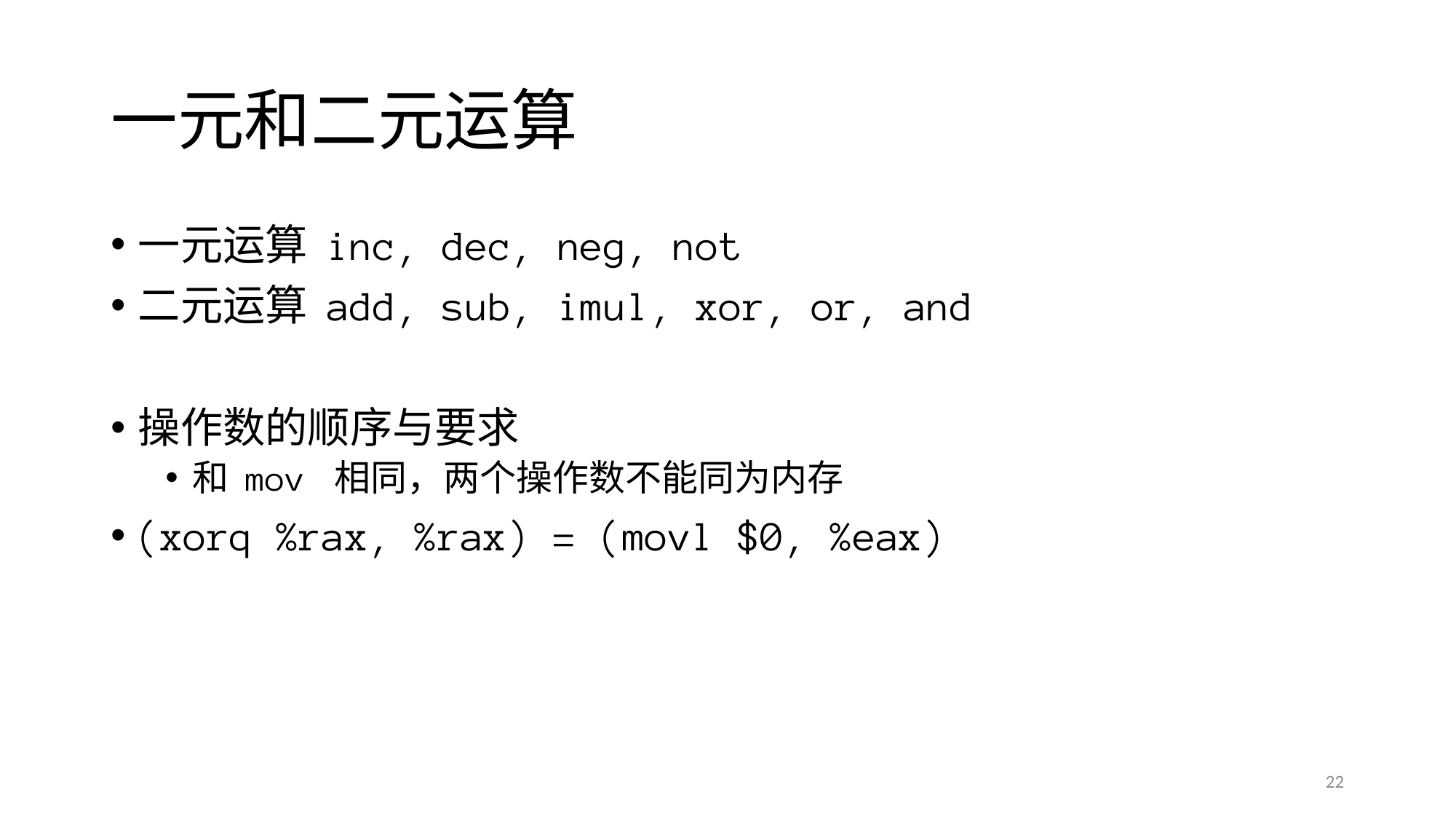

# 一元和二元运算
一元运算 inc, dec, neg, not
二元运算 add, sub, imul, xor, or, and

操作数的顺序与要求
和 mov 相同，两个操作数不能同为内存
(xorq %rax, %rax) = (movl $0, %eax)
22